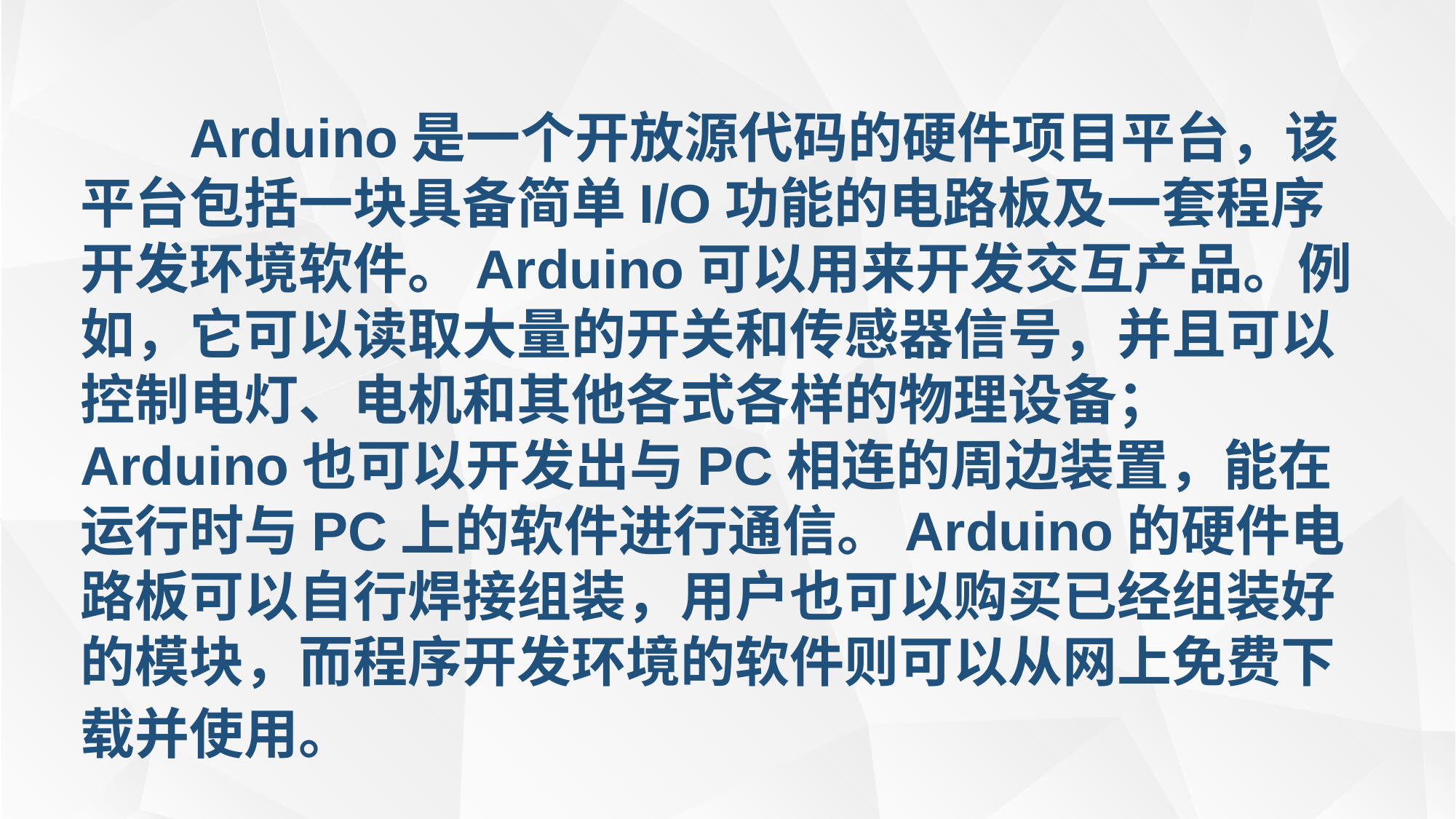

Arduino是一个开放源代码的硬件项目平台，该平台包括一块具备简单I/O功能的电路板及一套程序开发环境软件。Arduino可以用来开发交互产品。例如，它可以读取大量的开关和传感器信号，并且可以控制电灯、电机和其他各式各样的物理设备；Arduino也可以开发出与PC相连的周边装置，能在运行时与PC上的软件进行通信。Arduino的硬件电路板可以自行焊接组装，用户也可以购买已经组装好的模块，而程序开发环境的软件则可以从网上免费下载并使用。